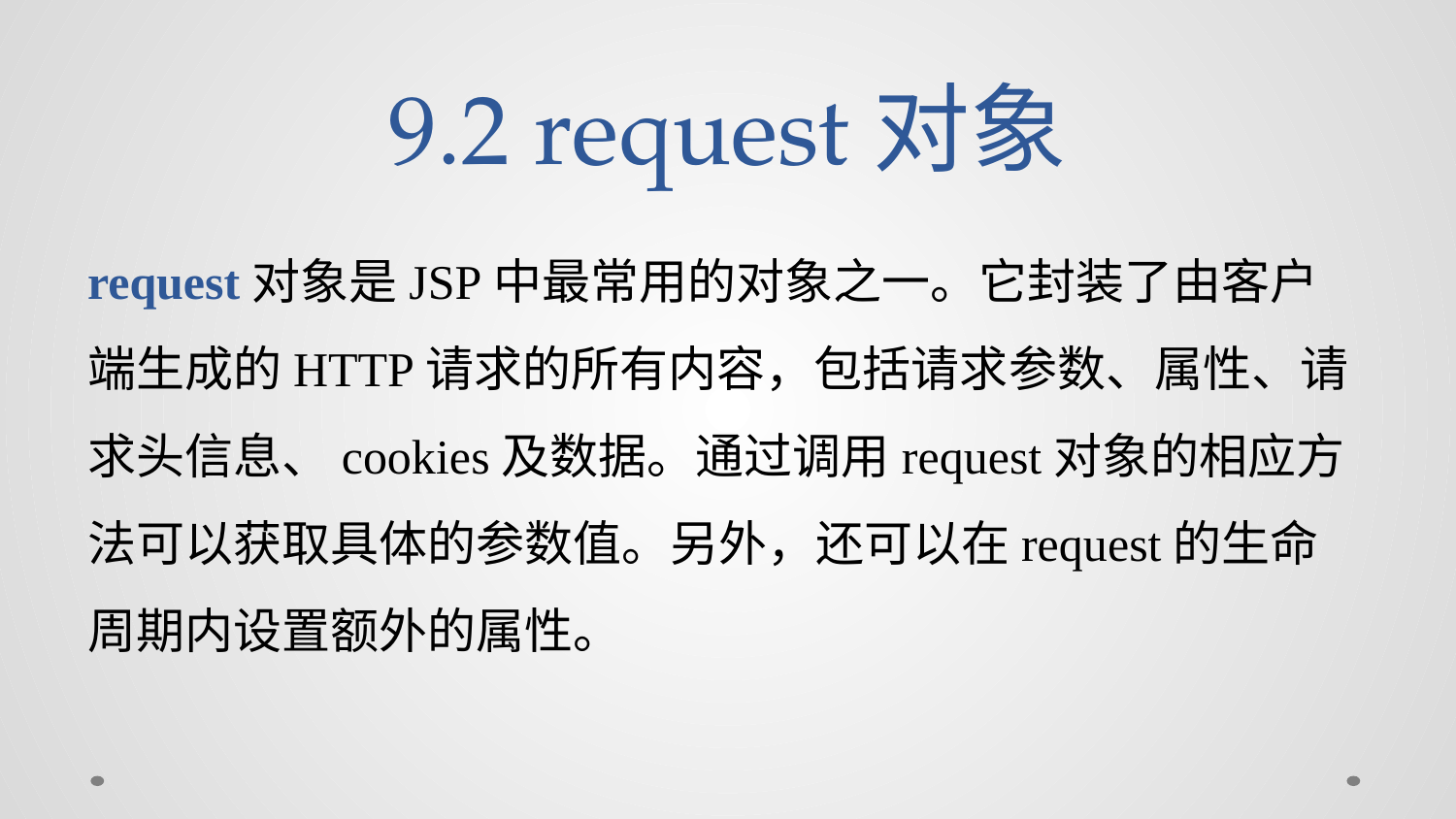

# 9.2 request对象
request对象是JSP中最常用的对象之一。它封装了由客户端生成的HTTP请求的所有内容，包括请求参数、属性、请求头信息、cookies及数据。通过调用request对象的相应方法可以获取具体的参数值。另外，还可以在request的生命周期内设置额外的属性。